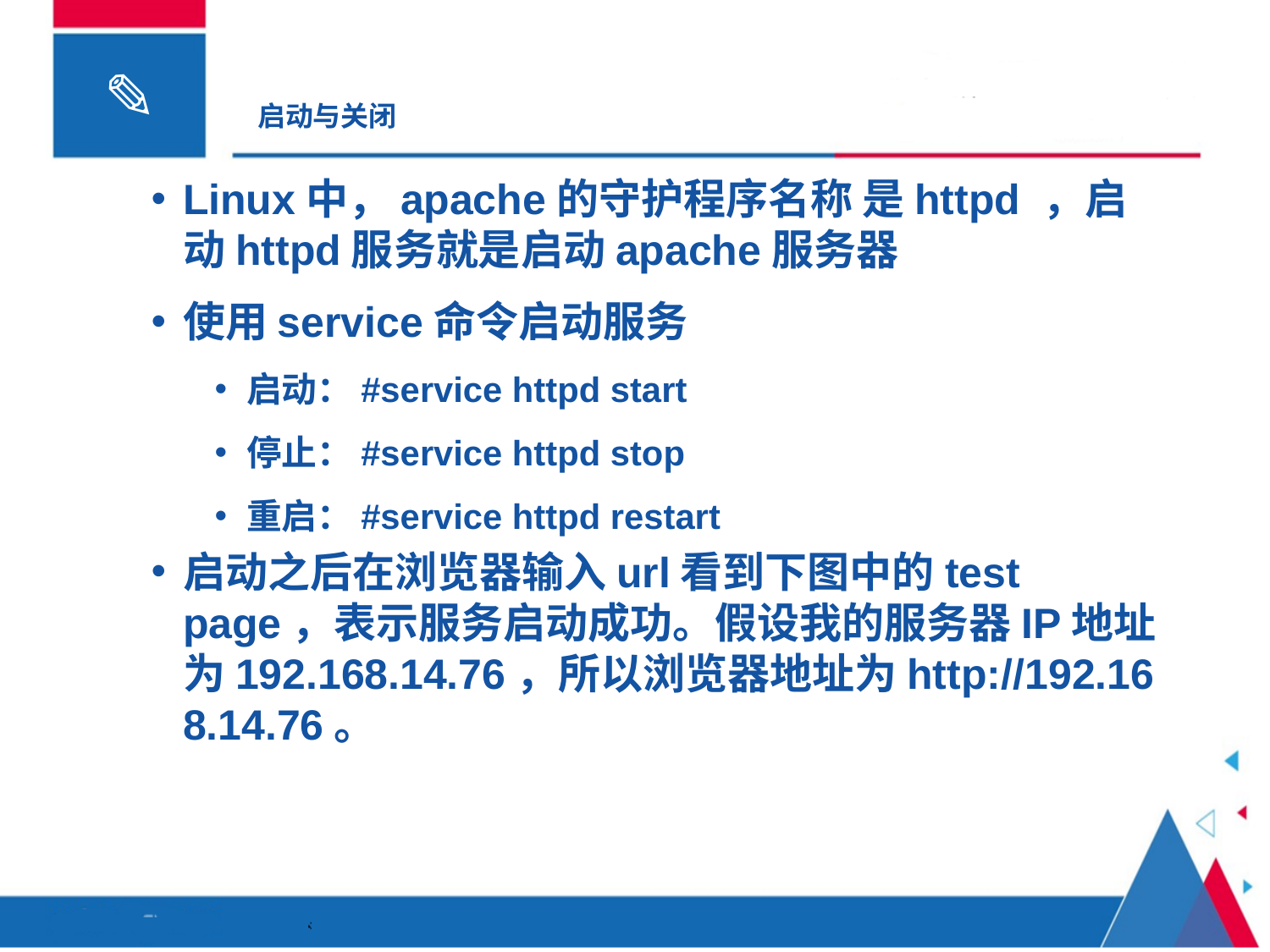

# 启动与关闭
Linux中，apache的守护程序名称 是httpd ，启动httpd服务就是启动apache服务器
使用service命令启动服务
启动：#service httpd start
停止：#service httpd stop
重启：#service httpd restart
启动之后在浏览器输入url看到下图中的test page，表示服务启动成功。假设我的服务器IP地址为192.168.14.76，所以浏览器地址为http://192.168.14.76。